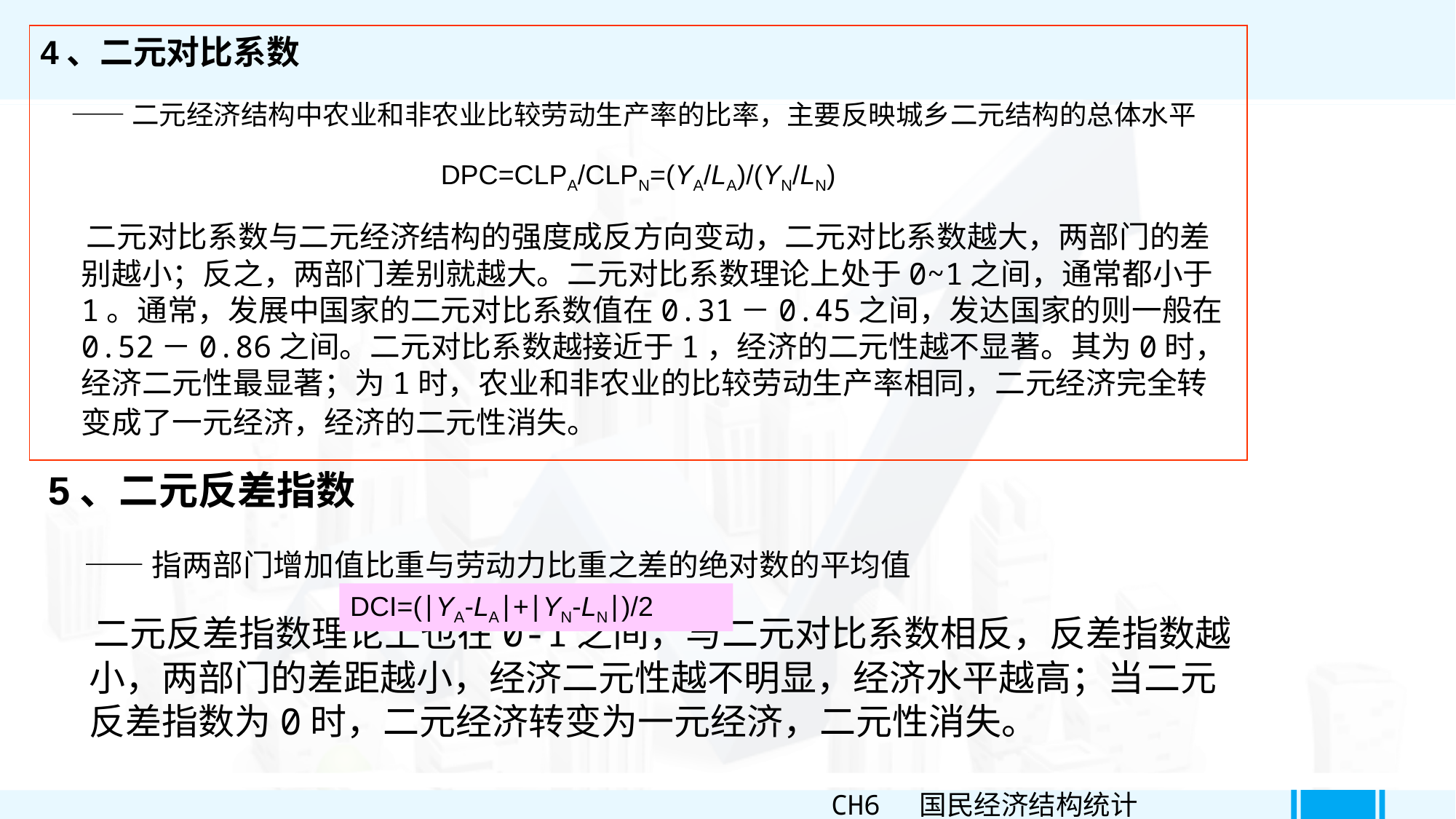

4、二元对比系数
    ——二元经济结构中农业和非农业比较劳动生产率的比率，主要反映城乡二元结构的总体水平
 DPC=CLPA/CLPN=(YA/LA)/(YN/LN)
     二元对比系数与二元经济结构的强度成反方向变动，二元对比系数越大，两部门的差别越小；反之，两部门差别就越大。二元对比系数理论上处于0~1之间，通常都小于1。通常，发展中国家的二元对比系数值在0.31－0.45之间，发达国家的则一般在0.52－0.86之间。二元对比系数越接近于1，经济的二元性越不显著。其为0时，经济二元性最显著；为1时，农业和非农业的比较劳动生产率相同，二元经济完全转变成了一元经济，经济的二元性消失。
5、二元反差指数
    ——指两部门增加值比重与劳动力比重之差的绝对数的平均值
    二元反差指数理论上也在0-1之间，与二元对比系数相反，反差指数越小，两部门的差距越小，经济二元性越不明显，经济水平越高；当二元反差指数为0时，二元经济转变为一元经济，二元性消失。
DCI=(∣YA-LA∣+∣YN-LN∣)/2
CH6  国民经济结构统计
54